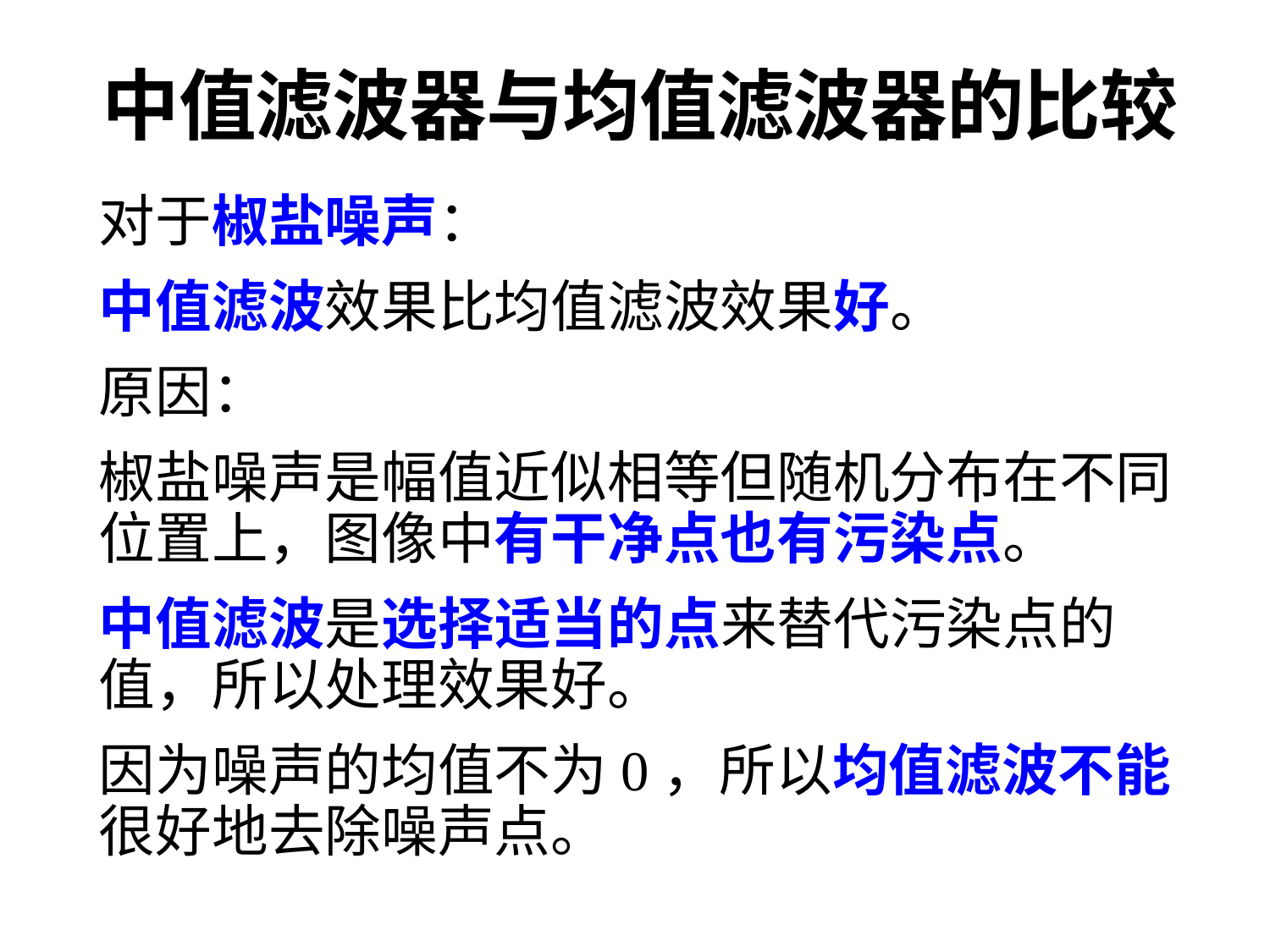

# 中值滤波器与均值滤波器的比较
对于椒盐噪声：
中值滤波效果比均值滤波效果好。
原因：
椒盐噪声是幅值近似相等但随机分布在不同位置上，图像中有干净点也有污染点。
中值滤波是选择适当的点来替代污染点的值，所以处理效果好。
因为噪声的均值不为0，所以均值滤波不能很好地去除噪声点。